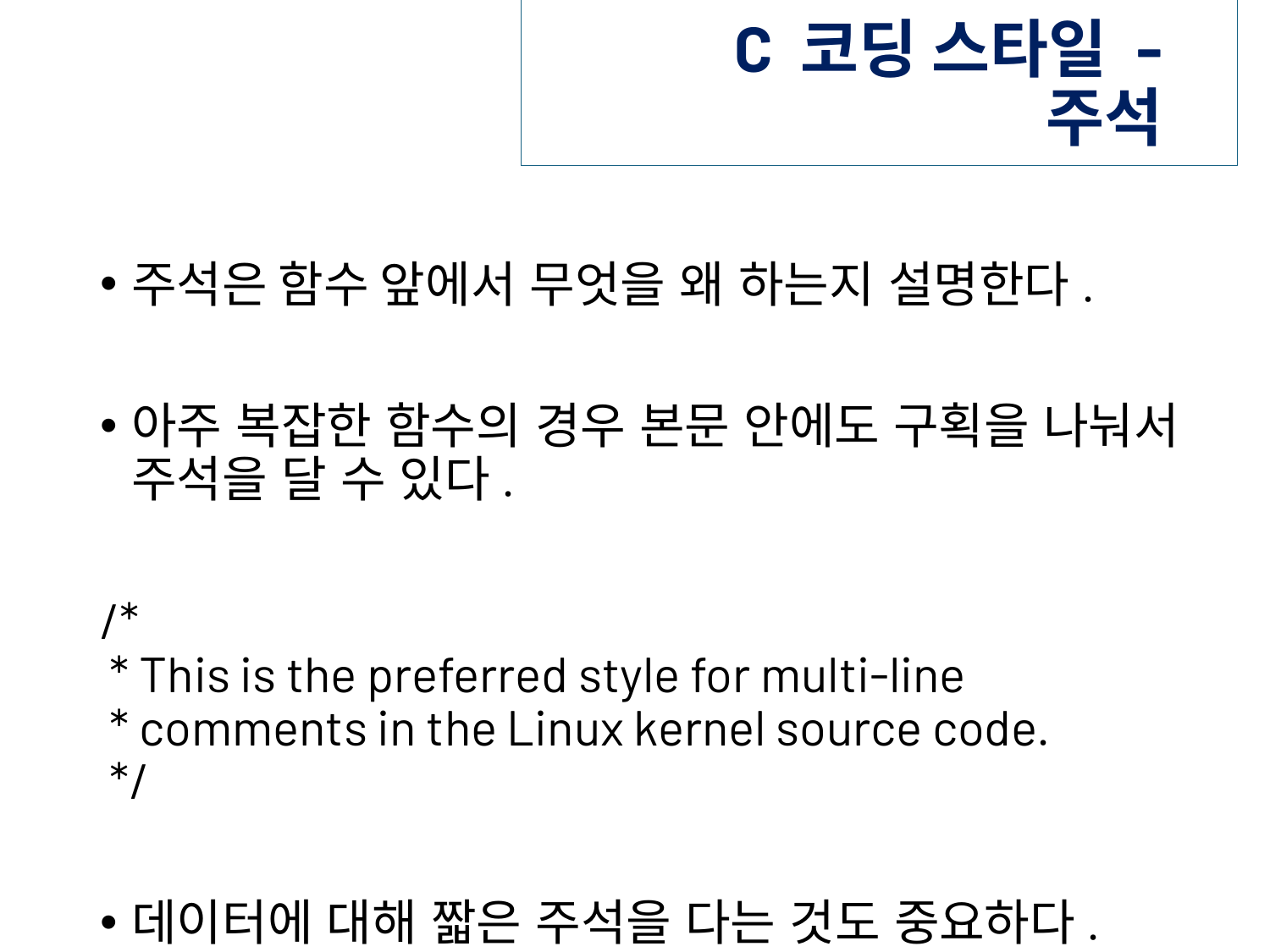

# C 코딩 스타일 - 주석
주석은 함수 앞에서 무엇을 왜 하는지 설명한다.

아주 복잡한 함수의 경우 본문 안에도 구획을 나눠서 주석을 달 수 있다.

/*
 * This is the preferred style for multi-line
 * comments in the Linux kernel source code.
 */

데이터에 대해 짧은 주석을 다는 것도 중요하다.